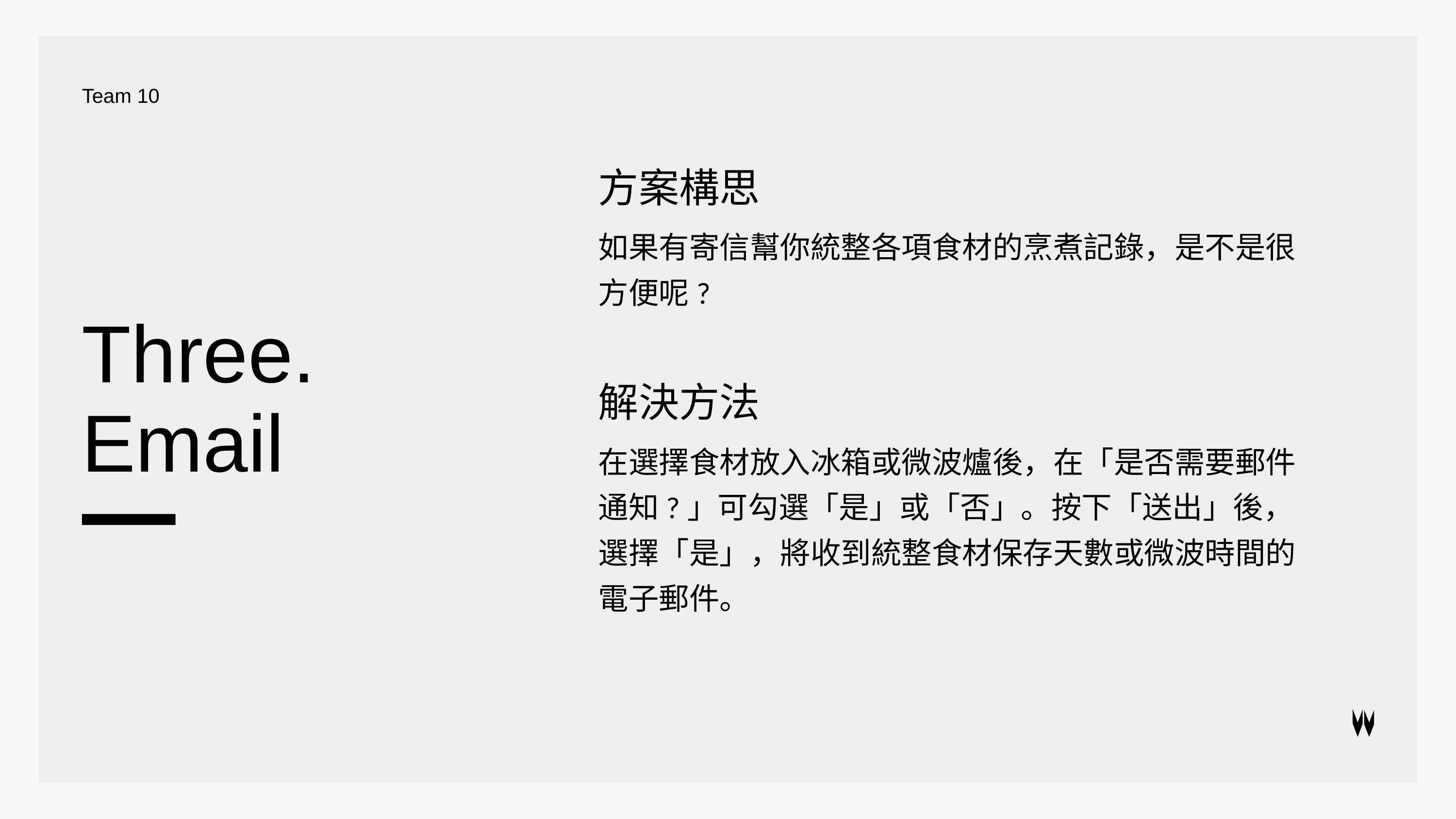

Team 10
方案構思
如果有寄信幫你統整各項食材的烹煮記錄，是不是很方便呢?
Three.
Email
解決方法
在選擇食材放入冰箱或微波爐後，在「是否需要郵件通知?」可勾選「是」或「否」。按下「送出」後，選擇「是」，將收到統整食材保存天數或微波時間的電子郵件。